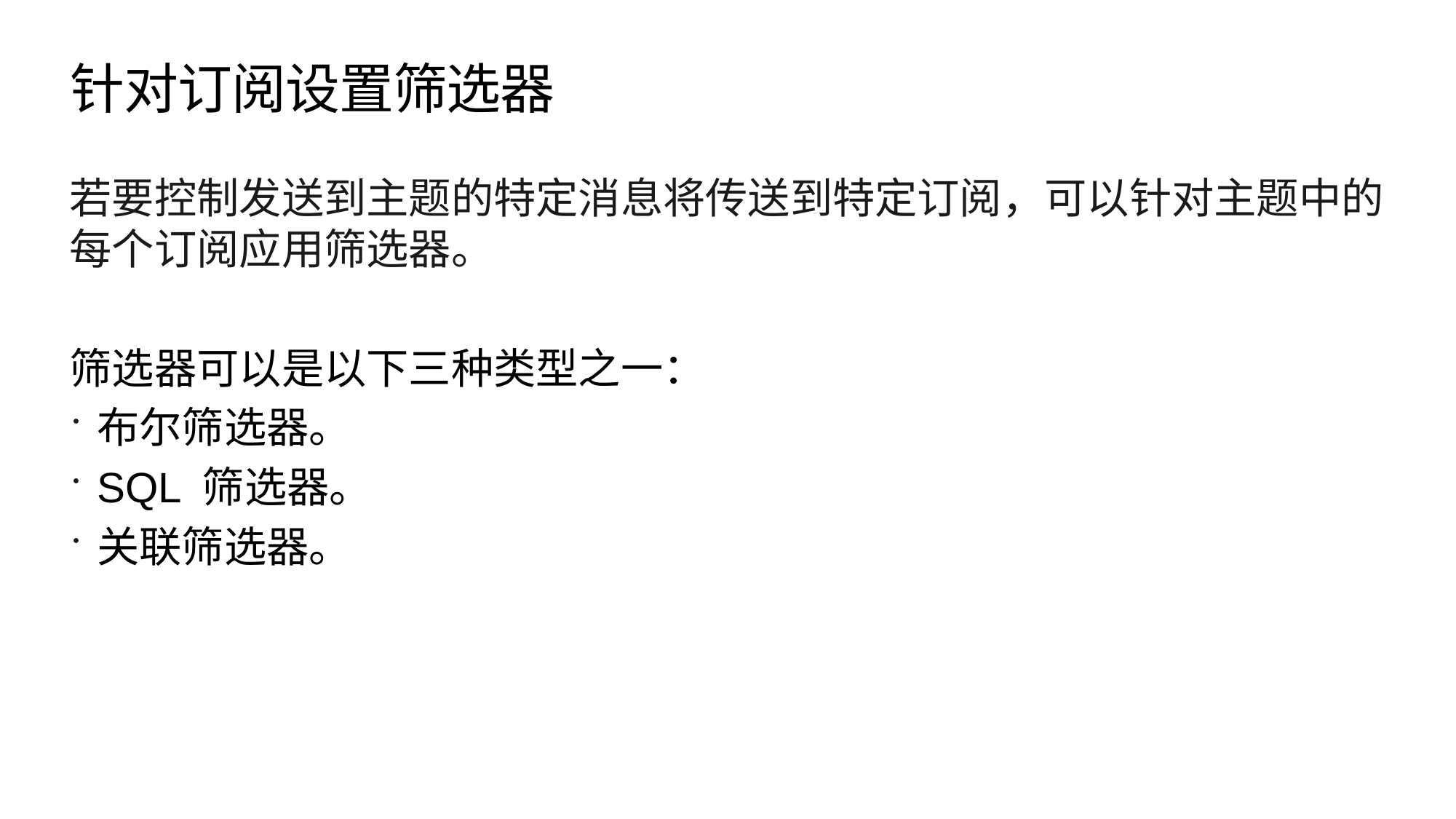

# 针对订阅设置筛选器
若要控制发送到主题的特定消息将传送到特定订阅，可以针对主题中的每个订阅应用筛选器。

筛选器可以是以下三种类型之一：
布尔筛选器。
SQL 筛选器。
关联筛选器。